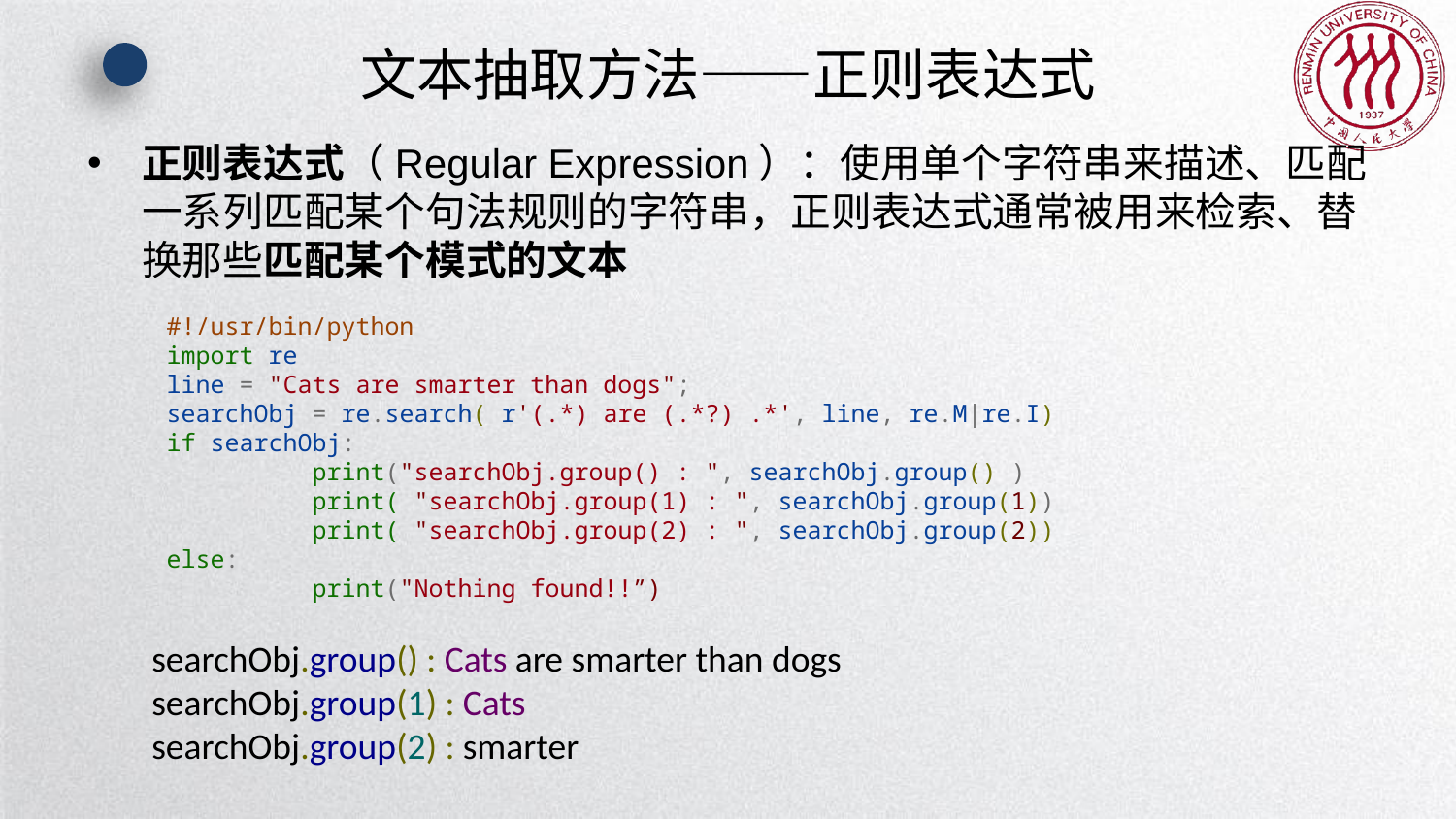

# 文本抽取方法——正则表达式
正则表达式（Regular Expression）：使用单个字符串来描述、匹配一系列匹配某个句法规则的字符串，正则表达式通常被用来检索、替换那些匹配某个模式的文本

#!/usr/bin/python
import re
line = "Cats are smarter than dogs";
searchObj = re.search( r'(.*) are (.*?) .*', line, re.M|re.I)
if searchObj:
	print("searchObj.group() : ", searchObj.group() )
	print( "searchObj.group(1) : ", searchObj.group(1))
	print( "searchObj.group(2) : ", searchObj.group(2))
else:
	print("Nothing found!!”)
searchObj.group() : Cats are smarter than dogs
searchObj.group(1) : Cats
searchObj.group(2) : smarter